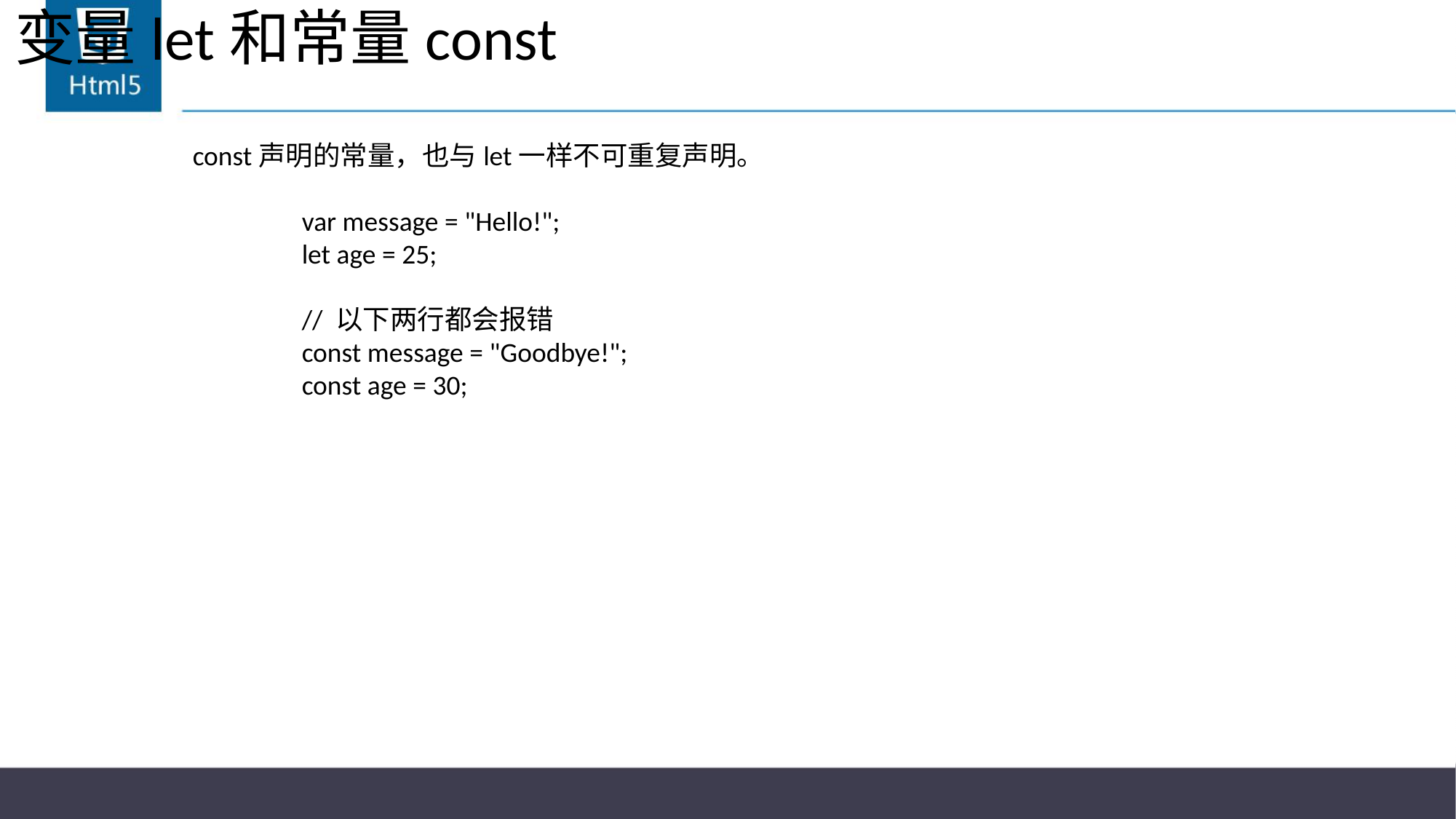

# 变量let和常量const
const声明的常量，也与let一样不可重复声明。

	var message = "Hello!";
	let age = 25;

	// 以下两行都会报错
	const message = "Goodbye!";
	const age = 30;